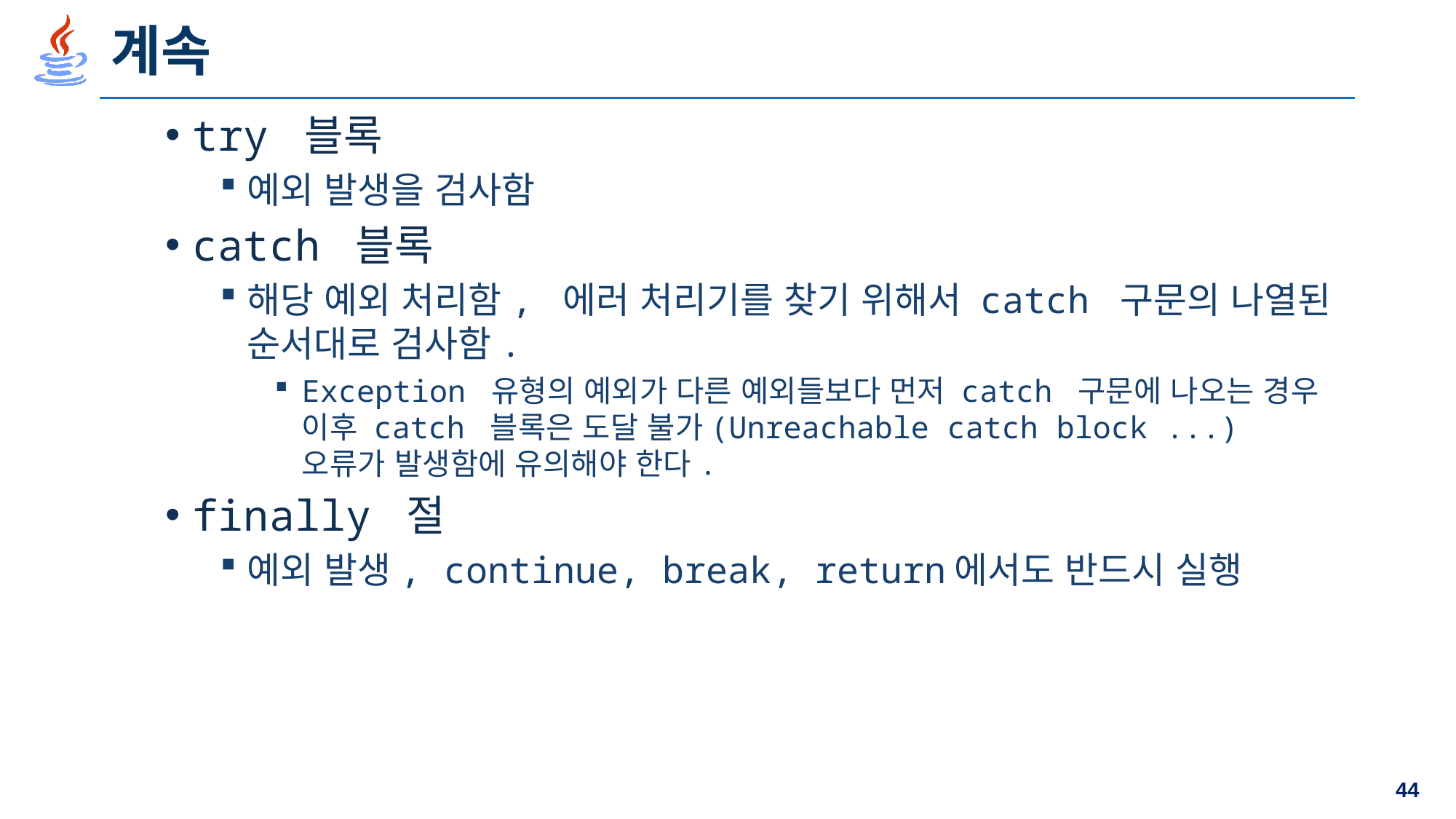

# 계속
try 블록
예외 발생을 검사함
catch 블록
해당 예외 처리함, 에러 처리기를 찾기 위해서 catch 구문의 나열된 순서대로 검사함.
Exception 유형의 예외가 다른 예외들보다 먼저 catch 구문에 나오는 경우 이후 catch 블록은 도달 불가(Unreachable catch block ...) 오류가 발생함에 유의해야 한다.
finally 절
예외 발생, continue, break, return에서도 반드시 실행
44